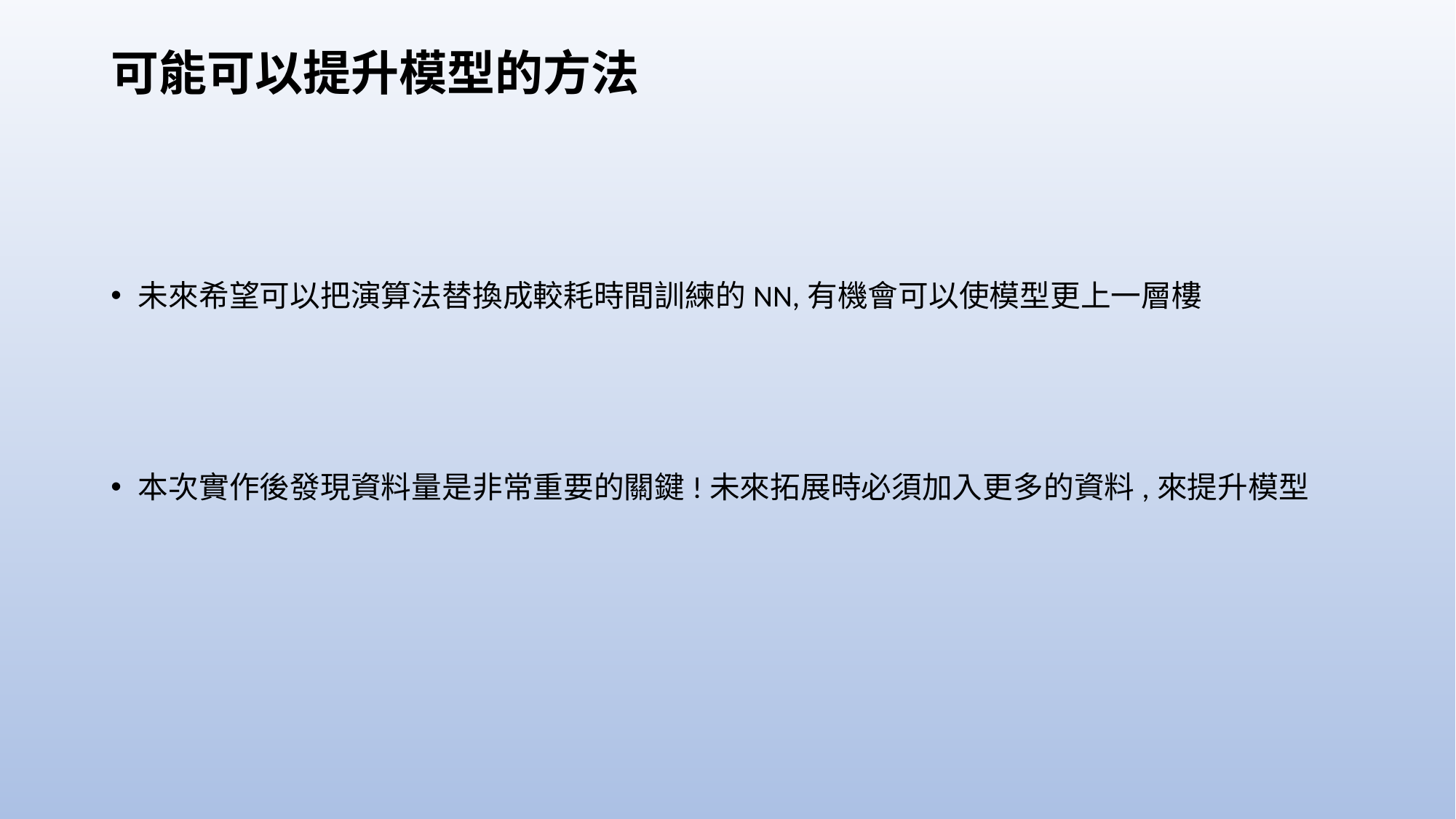

# 可能可以提升模型的方法

未來希望可以把演算法替換成較耗時間訓練的NN,有機會可以使模型更上一層樓

本次實作後發現資料量是非常重要的關鍵!未來拓展時必須加入更多的資料,來提升模型